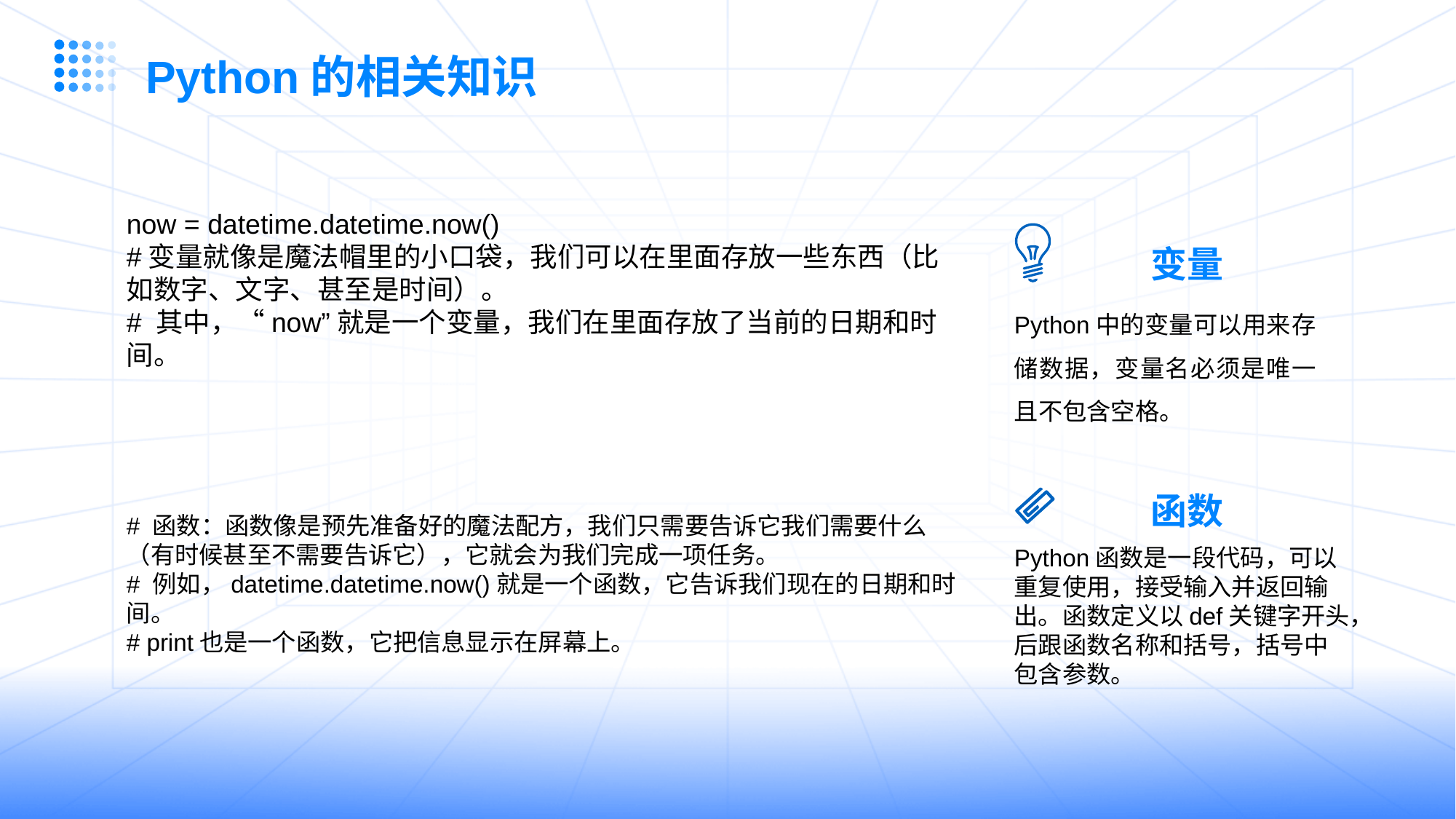

Python的相关知识

now = datetime.datetime.now()
#变量就像是魔法帽里的小口袋，我们可以在里面存放一些东西（比如数字、文字、甚至是时间）。
# 其中，“now”就是一个变量，我们在里面存放了当前的日期和时间。

变量
Python中的变量可以用来存储数据，变量名必须是唯一且不包含空格。
函数

# 函数：函数像是预先准备好的魔法配方，我们只需要告诉它我们需要什么（有时候甚至不需要告诉它），它就会为我们完成一项任务。
# 例如，datetime.datetime.now()就是一个函数，它告诉我们现在的日期和时间。
# print也是一个函数，它把信息显示在屏幕上。
Python函数是一段代码，可以重复使用，接受输入并返回输出。函数定义以def关键字开头，后跟函数名称和括号，括号中包含参数。